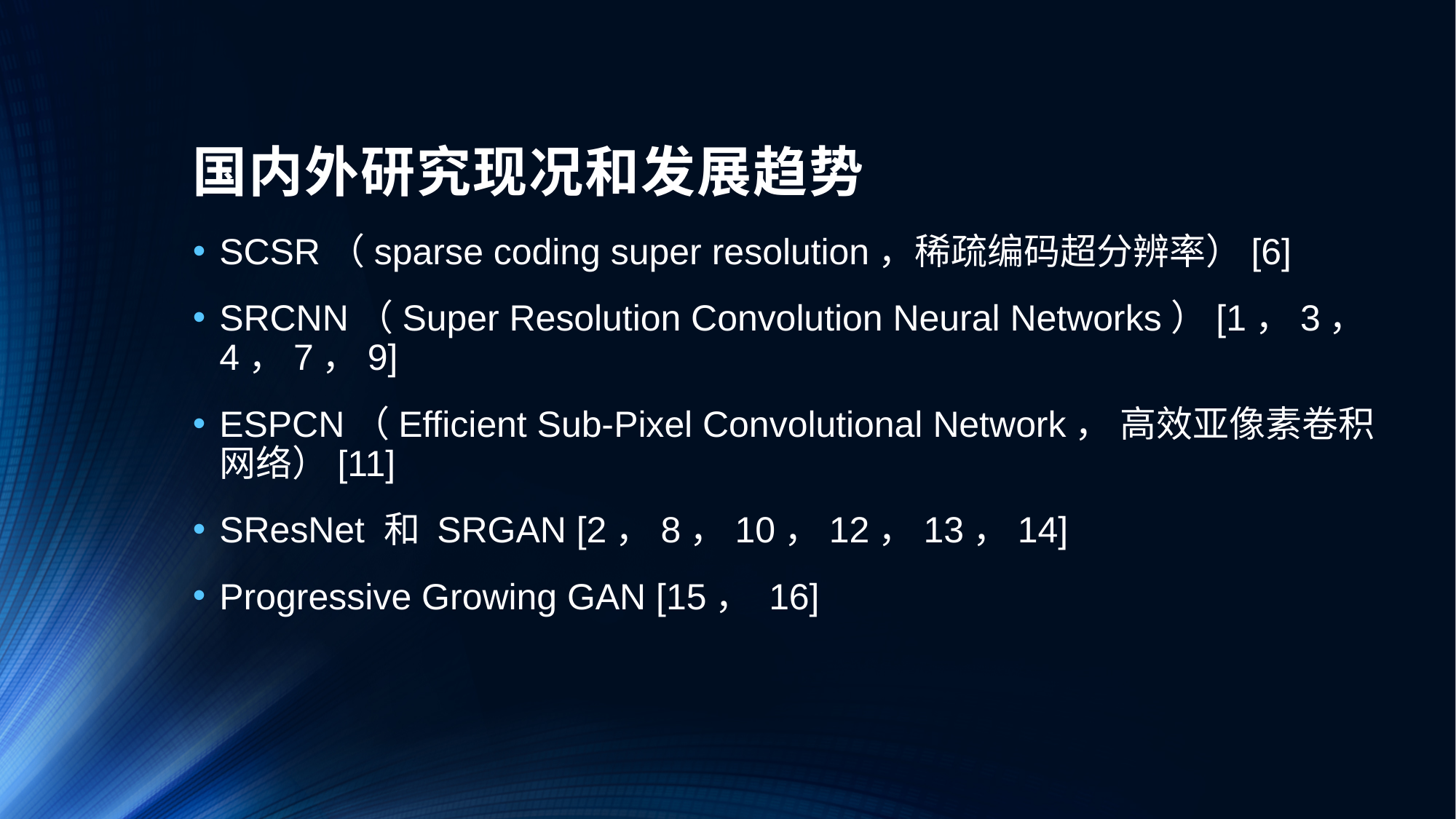

# 国内外研究现况和发展趋势
SCSR（sparse coding super resolution，稀疏编码超分辨率）[6]
SRCNN（Super Resolution Convolution Neural Networks）[1，3，4，7，9]
ESPCN（Efficient Sub-Pixel Convolutional Network， 高效亚像素卷积网络）[11]
SResNet 和 SRGAN [2，8，10，12，13，14]
Progressive Growing GAN [15， 16]